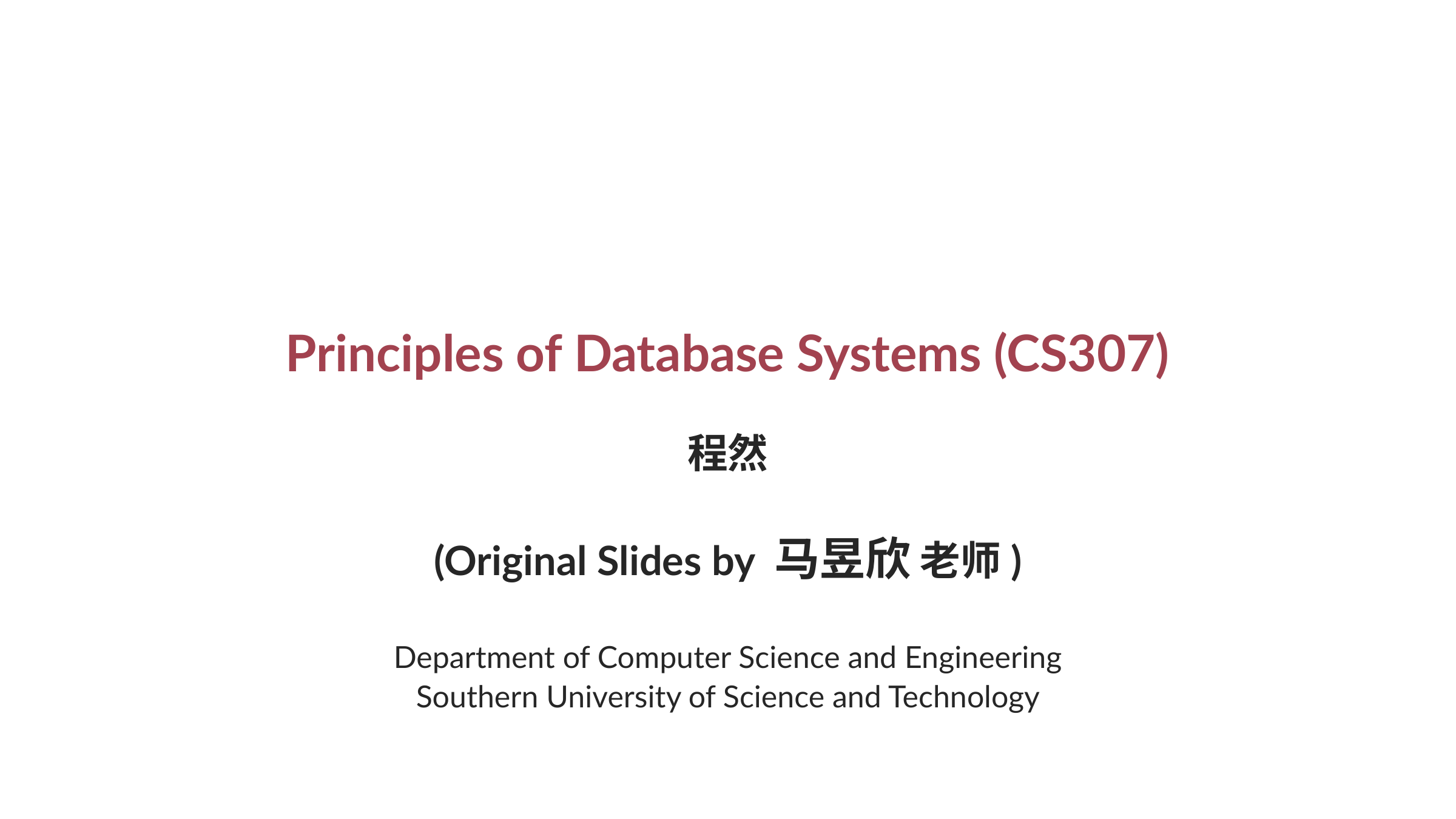

# Principles of Database Systems (CS307)
程然

(Original Slides by 马昱欣 老师)

Department of Computer Science and Engineering
Southern University of Science and Technology